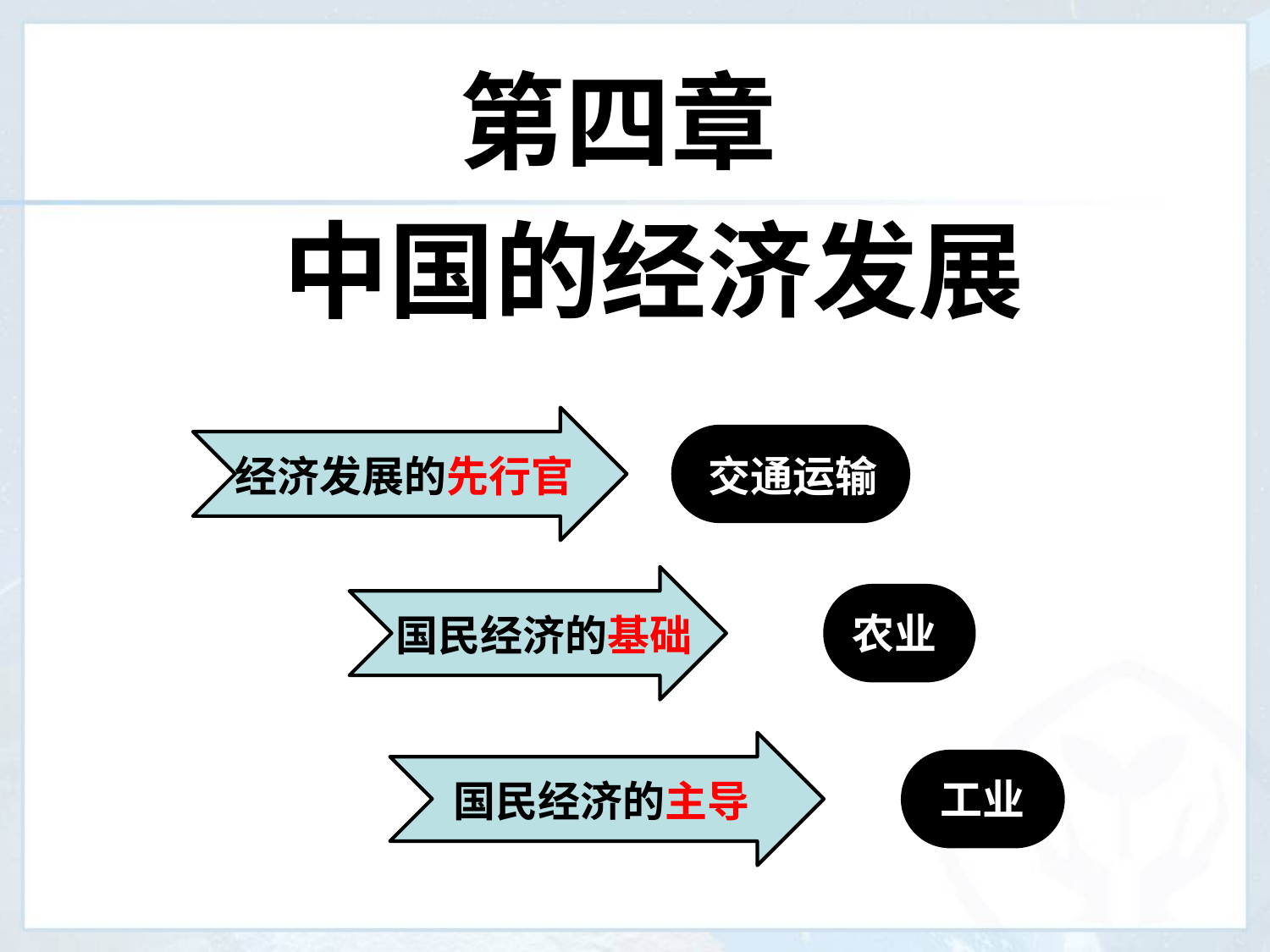

# 第四章
       中国的经济发展

经济发展的先行官

交通运输

国民经济的基础

农业

国民经济的主导

工业